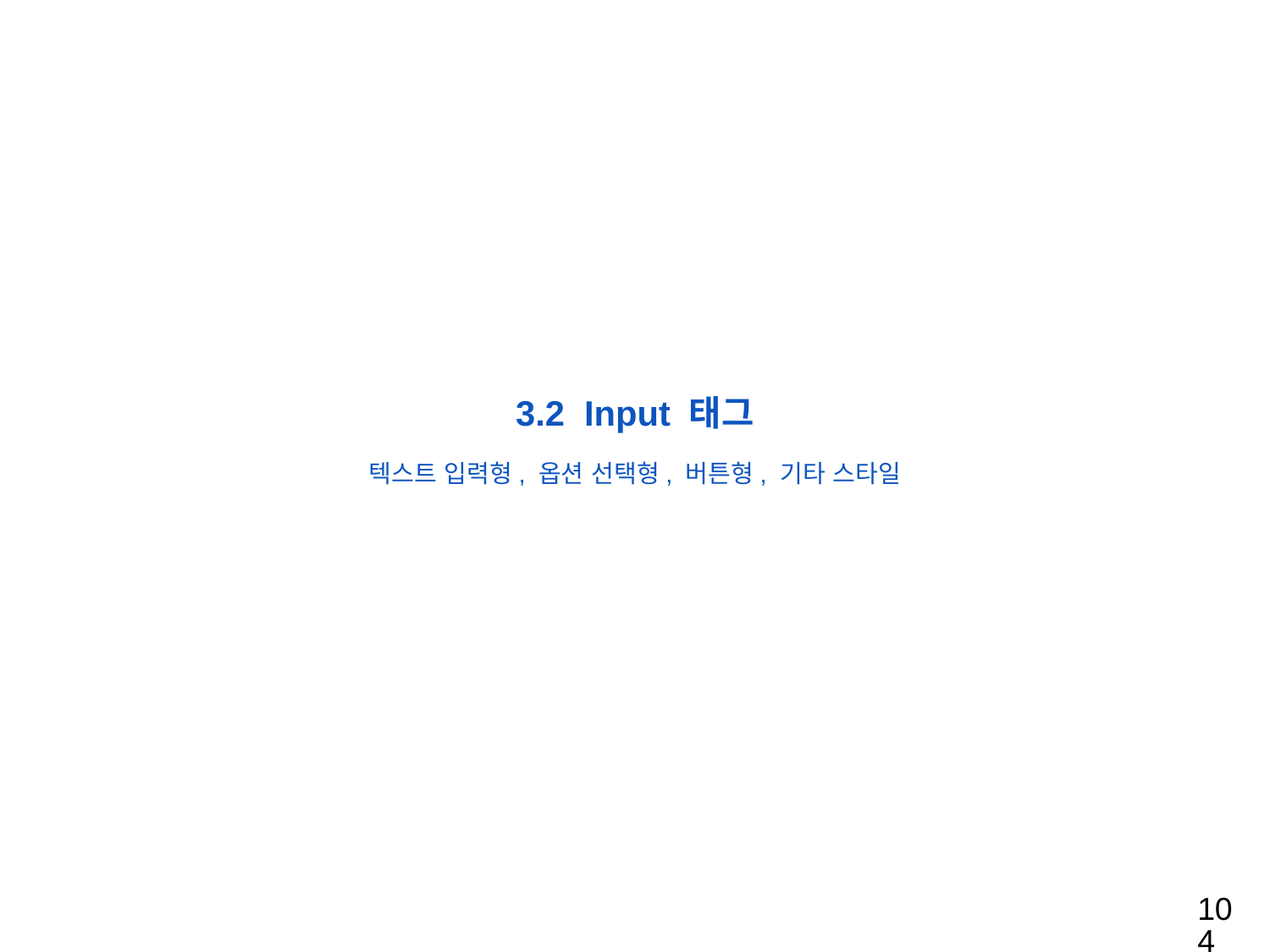

3.2  Input 태그
텍스트 입력형, 옵션 선택형, 버튼형, 기타 스타일

104